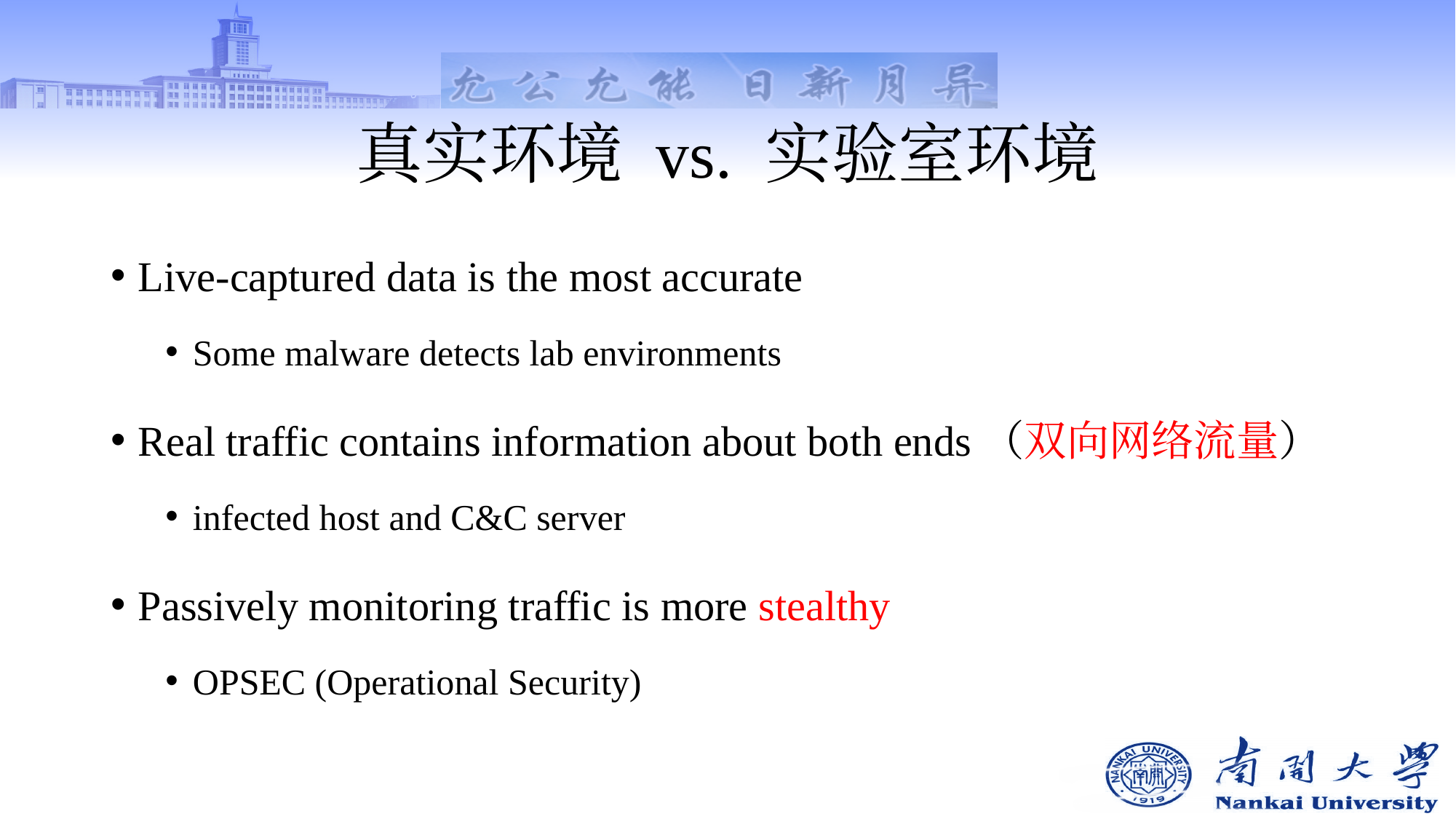

# 真实环境 vs. 实验室环境
Live-captured data is the most accurate
Some malware detects lab environments
Real traffic contains information about both ends（双向网络流量）
infected host and C&C server
Passively monitoring traffic is more stealthy
OPSEC (Operational Security)